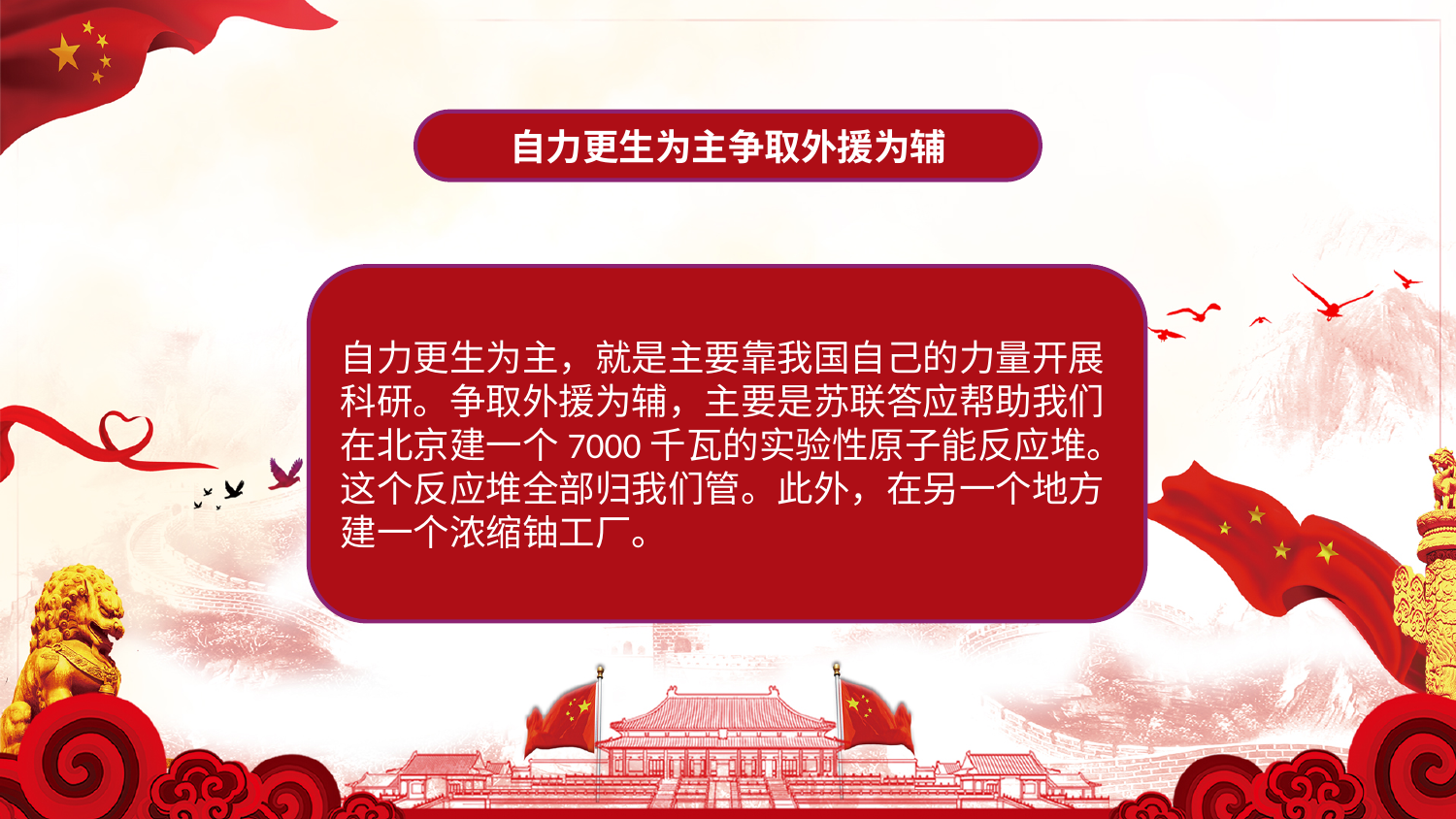

自力更生为主争取外援为辅
自力更生为主，就是主要靠我国自己的力量开展科研。争取外援为辅，主要是苏联答应帮助我们在北京建一个7000千瓦的实验性原子能反应堆。这个反应堆全部归我们管。此外，在另一个地方建一个浓缩铀工厂。